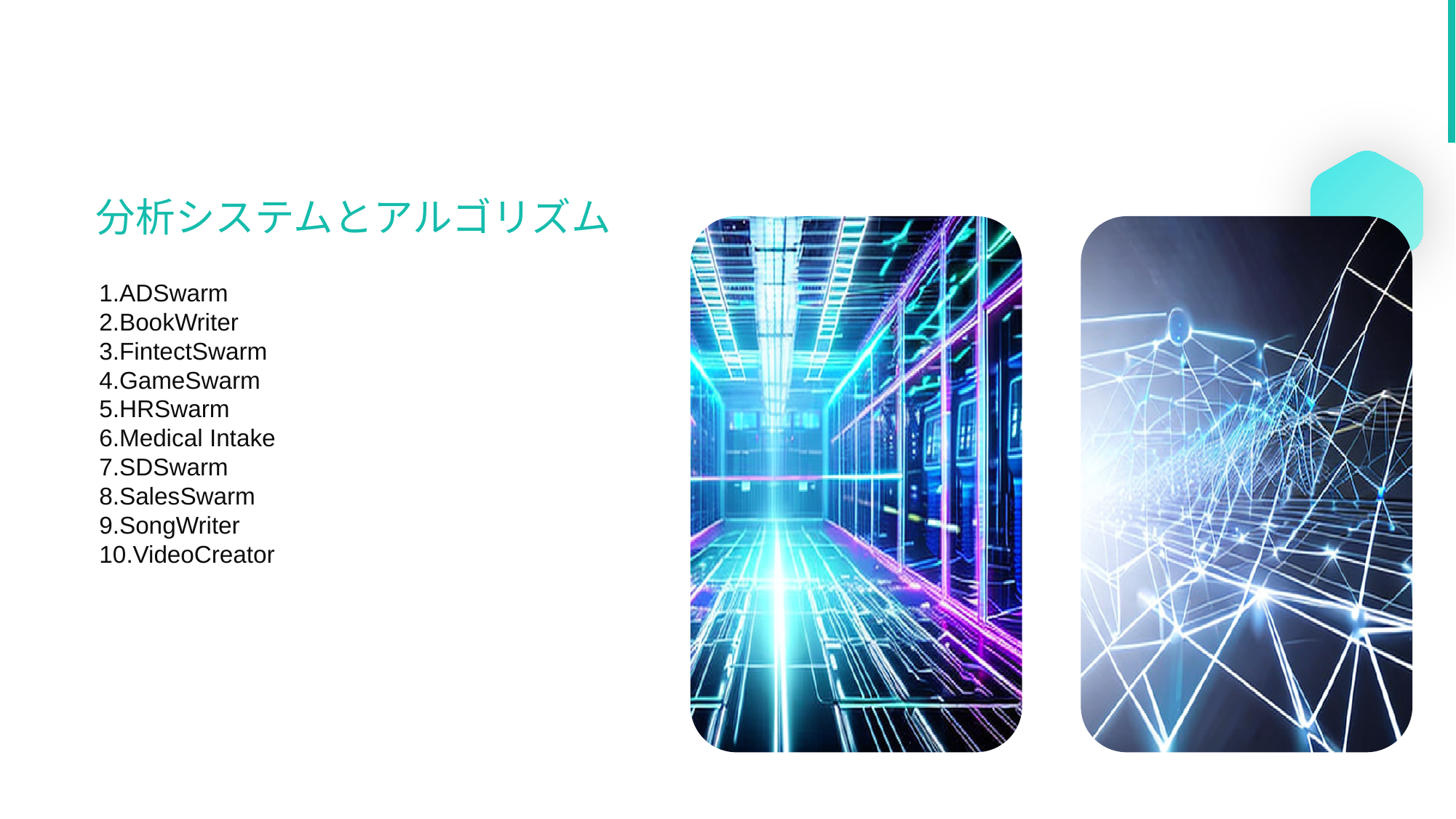

分析システムとアルゴリズム

ADSwarm
BookWriter
FintectSwarm
GameSwarm
HRSwarm
Medical Intake
SDSwarm
SalesSwarm
SongWriter
VideoCreator